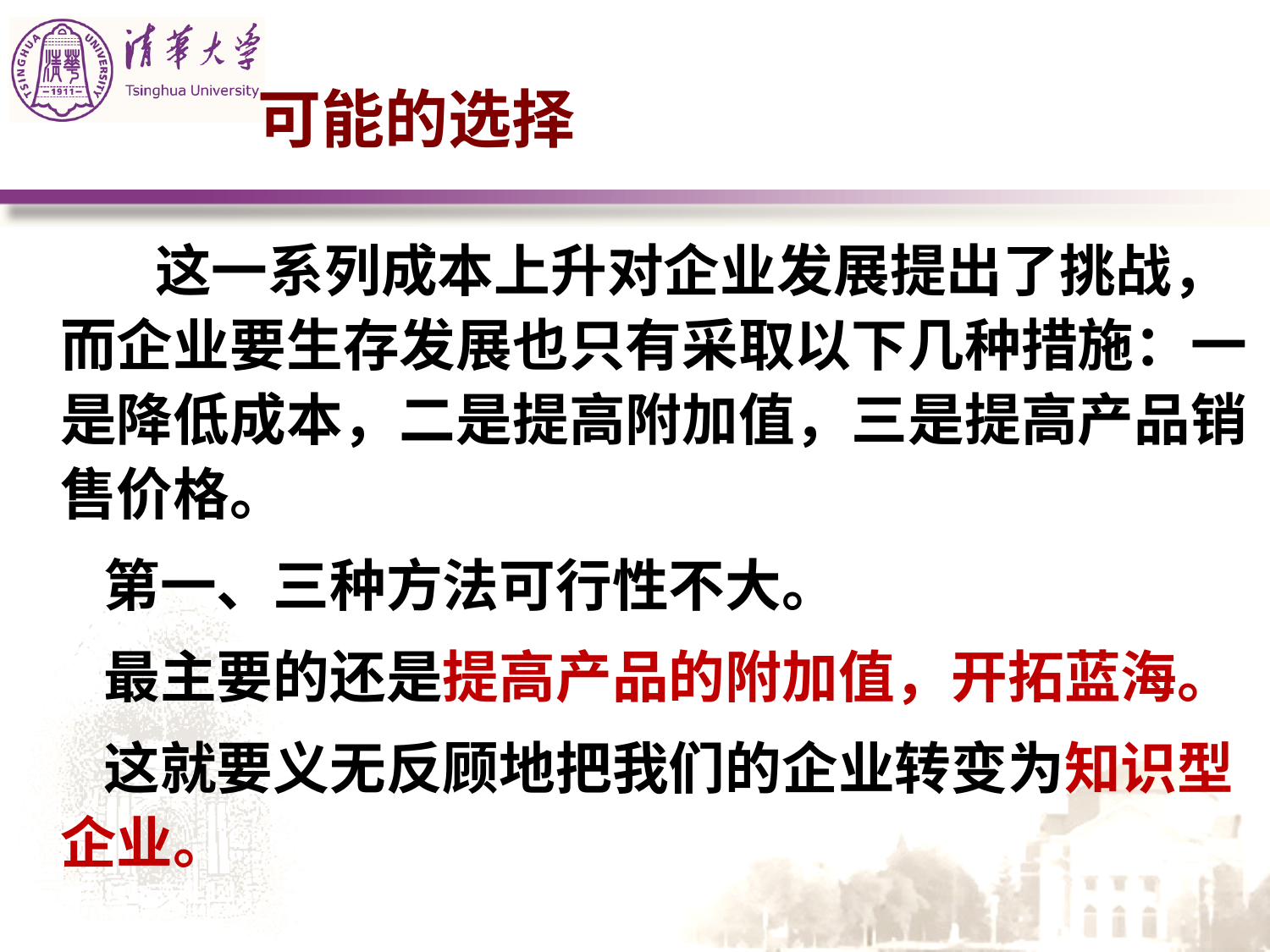

# 可能的选择
          这一系列成本上升对企业发展提出了挑战，而企业要生存发展也只有采取以下几种措施：一是降低成本，二是提高附加值，三是提高产品销售价格。
      第一、三种方法可行性不大。
      最主要的还是提高产品的附加值，开拓蓝海。
      这就要义无反顾地把我们的企业转变为知识型企业。